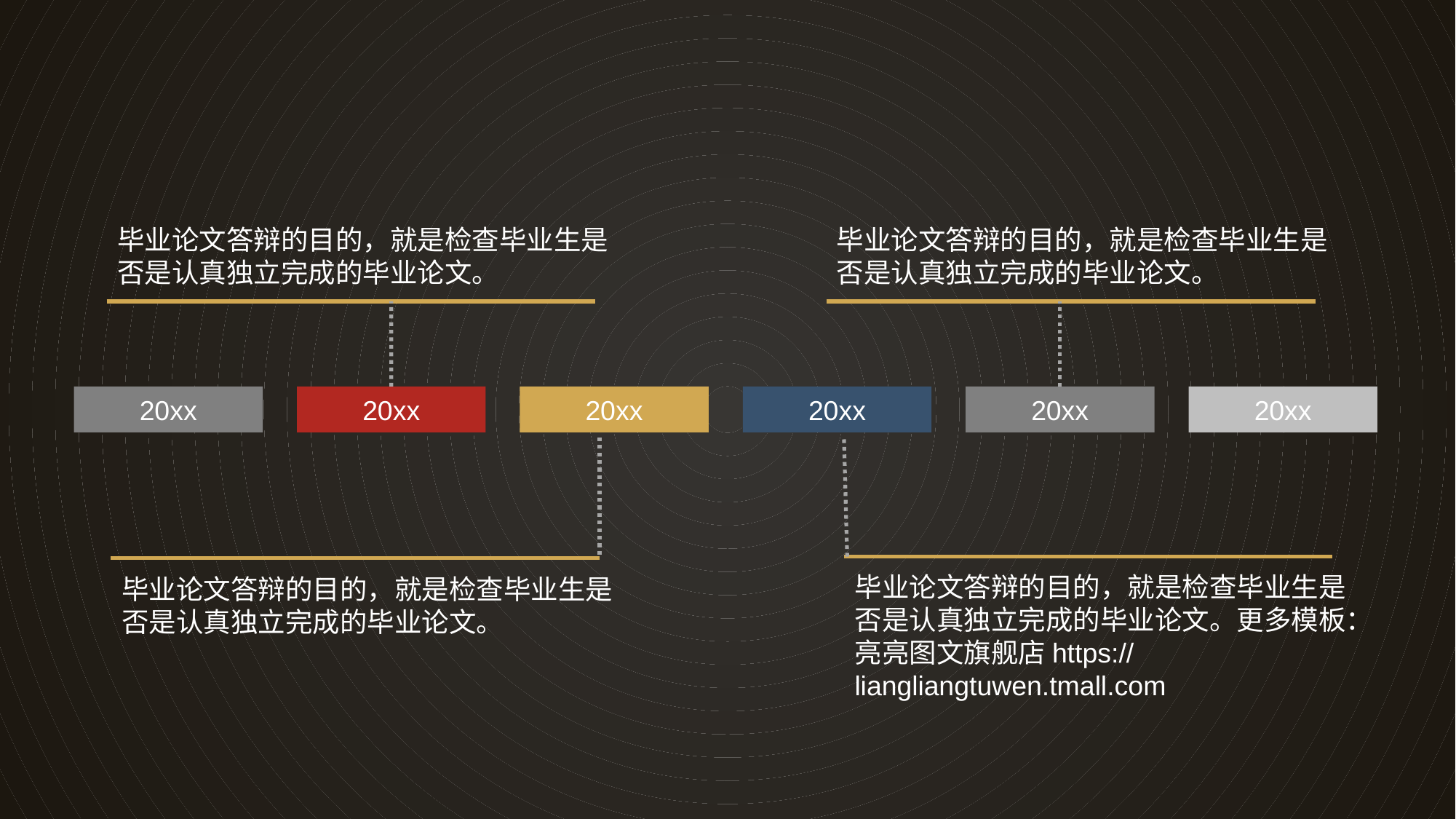

毕业论文答辩的目的，就是检查毕业生是否是认真独立完成的毕业论文。
毕业论文答辩的目的，就是检查毕业生是否是认真独立完成的毕业论文。
20xx
20xx
20xx
20xx
20xx
20xx
毕业论文答辩的目的，就是检查毕业生是否是认真独立完成的毕业论文。更多模板：亮亮图文旗舰店https://liangliangtuwen.tmall.com
毕业论文答辩的目的，就是检查毕业生是否是认真独立完成的毕业论文。